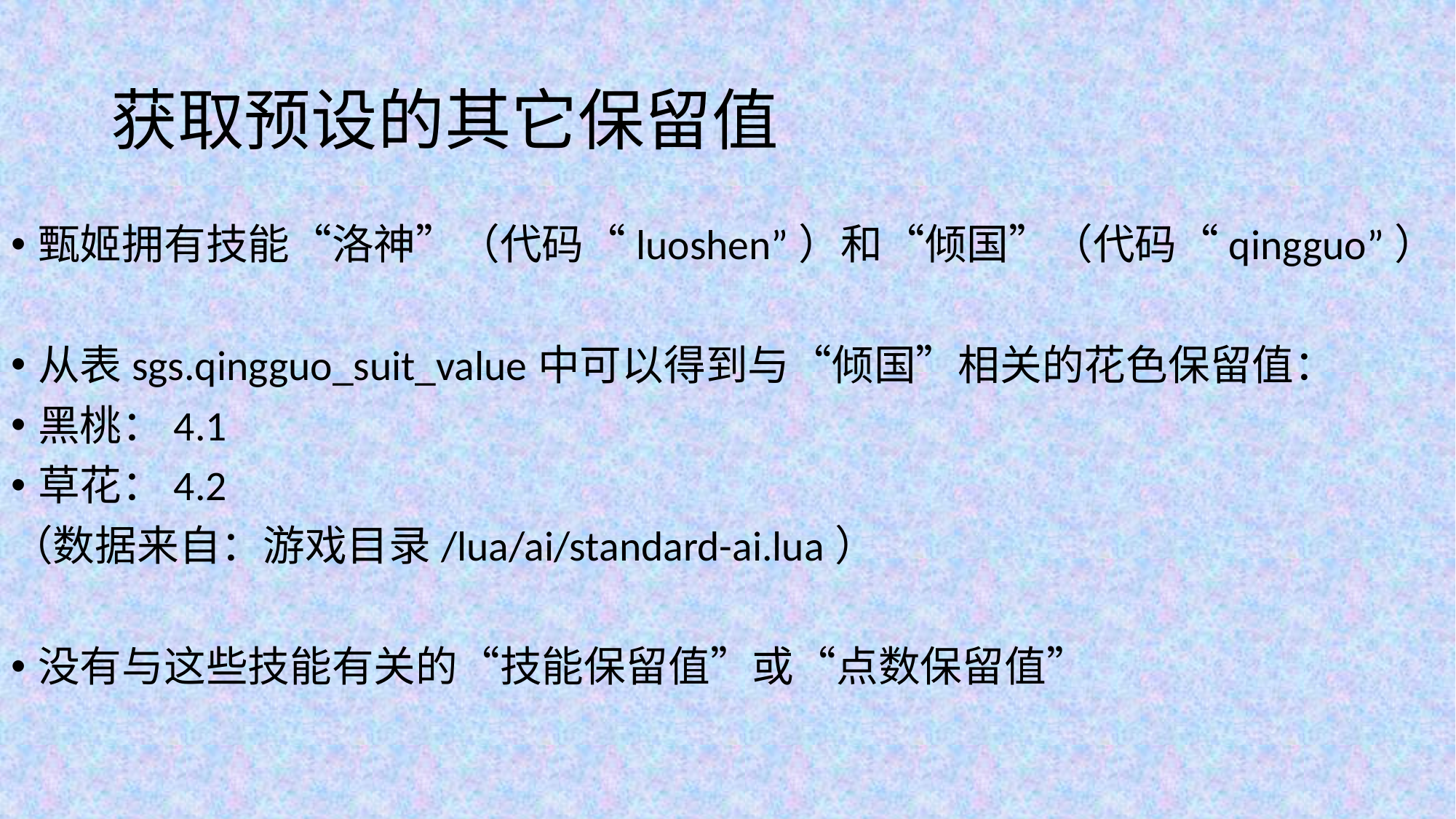

# 获取预设的其它保留值
甄姬拥有技能“洛神”（代码“luoshen”）和“倾国”（代码“qingguo”）

从表sgs.qingguo_suit_value中可以得到与“倾国”相关的花色保留值：
黑桃：4.1
草花：4.2
（数据来自：游戏目录/lua/ai/standard-ai.lua）

没有与这些技能有关的“技能保留值”或“点数保留值”